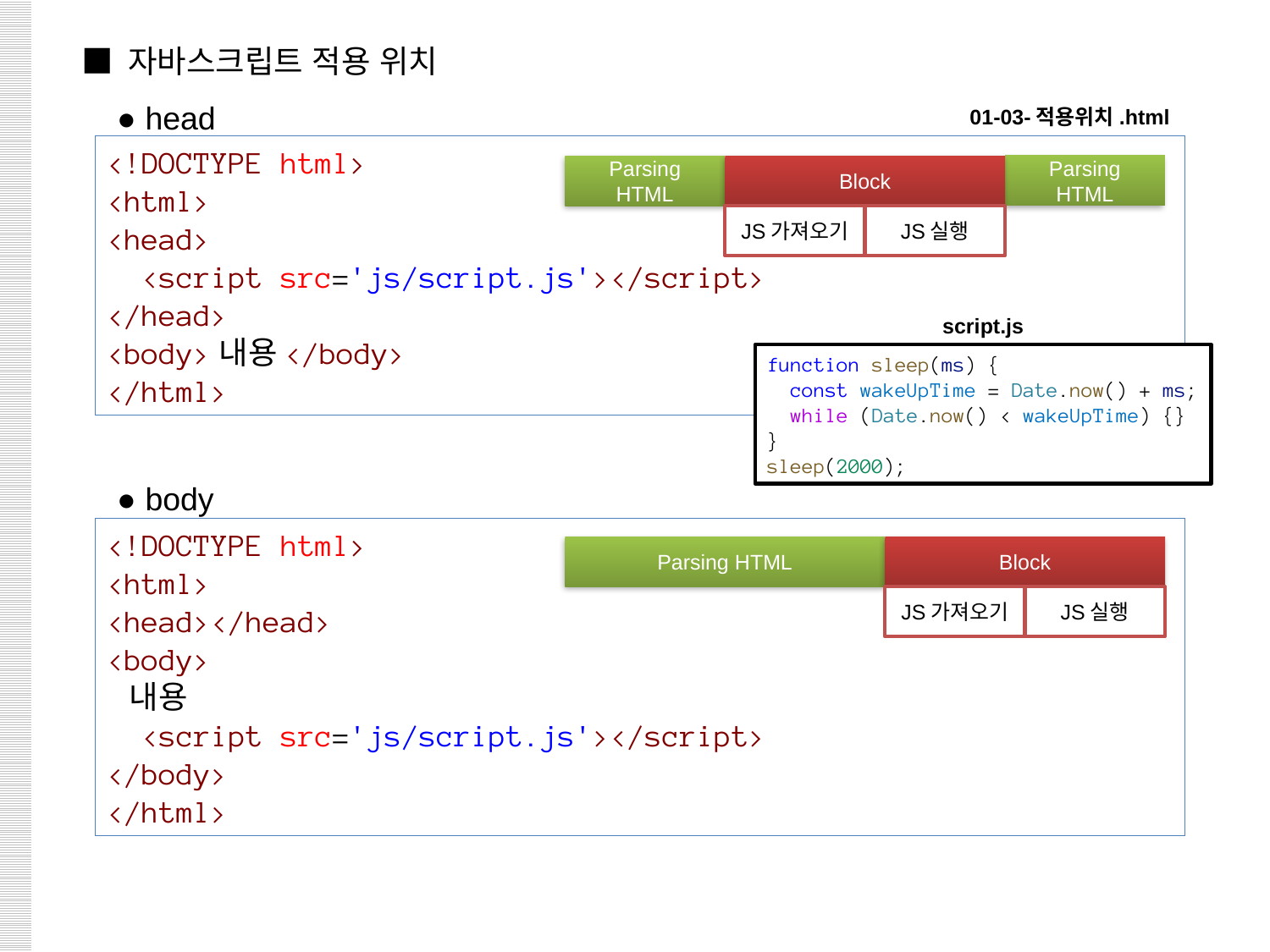

■ 자바스크립트 적용 위치
    ● head

    ● body
01-03-적용위치.html
<!DOCTYPE html>
<html>
<head>
  <script src='js/script.js'></script>
</head>
<body>내용</body>
</html>
Parsing HTML
Parsing HTML
Block
JS실행
JS가져오기
script.js
function sleep(ms) {
  const wakeUpTime = Date.now() + ms;
  while (Date.now() < wakeUpTime) {}
}
sleep(2000);
<!DOCTYPE html>
<html>
<head></head>
<body>
  내용
  <script src='js/script.js'></script>
</body>
</html>
Parsing HTML
Block
JS실행
JS가져오기